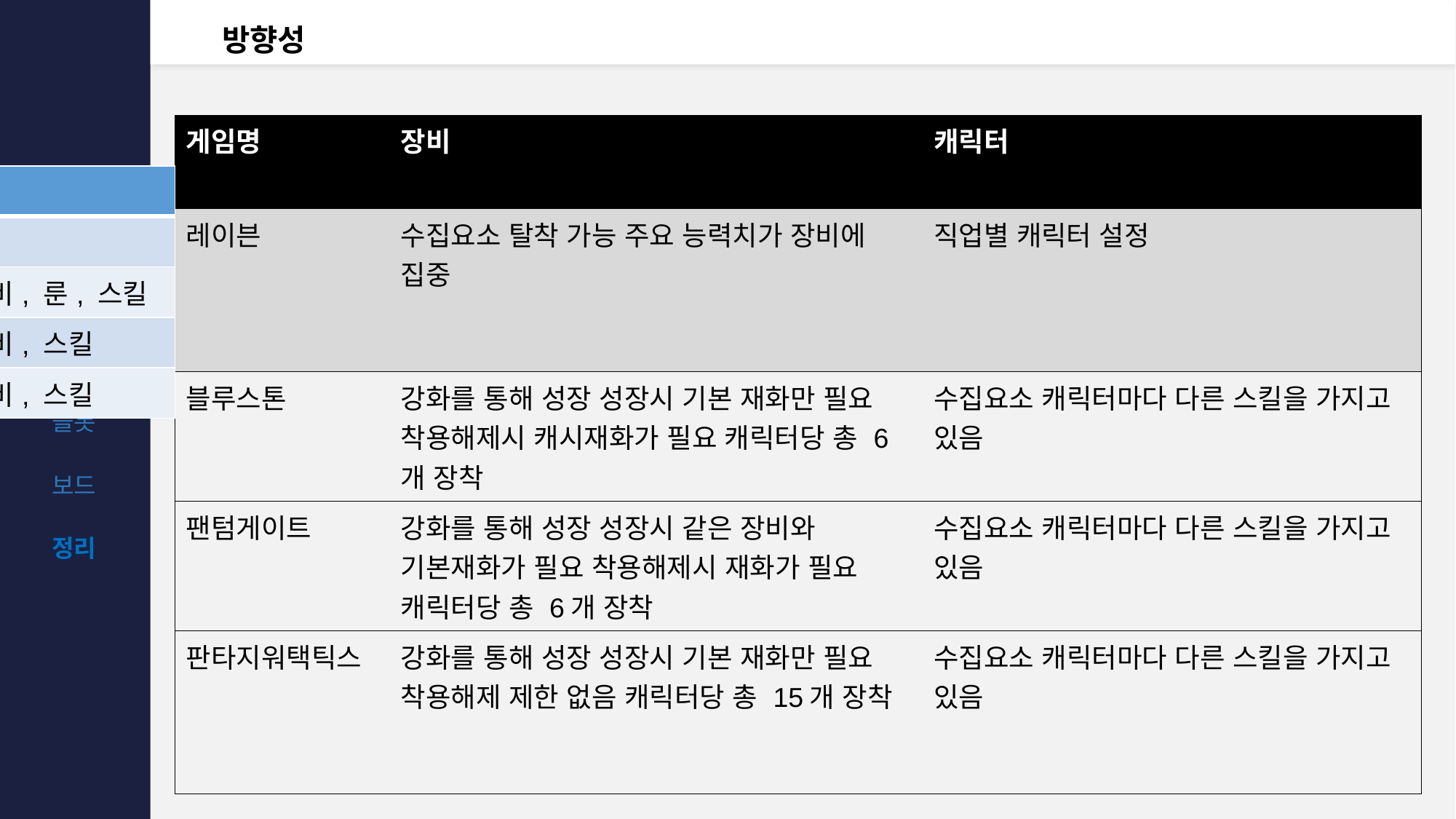

# 방향성
| 게임명 | 장비 | 캐릭터 |
| --- | --- | --- |
| 레이븐 | 수집요소 탈착 가능 주요 능력치가 장비에 집중 | 직업별 캐릭터 설정 |
| 블루스톤 | 강화를 통해 성장 성장시 기본 재화만 필요 착용해제시 캐시재화가 필요 캐릭터당 총 6개 장착 | 수집요소 캐릭터마다 다른 스킬을 가지고 있음 |
| 팬텀게이트 | 강화를 통해 성장 성장시 같은 장비와 기본재화가 필요 착용해제시 재화가 필요 캐릭터당 총 6개 장착 | 수집요소 캐릭터마다 다른 스킬을 가지고 있음 |
| 판타지워택틱스 | 강화를 통해 성장 성장시 기본 재화만 필요 착용해제 제한 없음 캐릭터당 총 15개 장착 | 수집요소 캐릭터마다 다른 스킬을 가지고 있음 |
| 게임명 | 수집요소 | 성장요소 |
| --- | --- | --- |
| 레이븐 | 장비 | 장비, 직업 |
| 블루스톤 | 캐릭터 | 캐릭터, 장비, 룬, 스킬 |
| 팬텀게이트 | 캐릭터 | 캐릭터, 장비, 스킬 |
| 판타지워택틱스 | 캐릭터 | 캐릭터, 장비, 스킬 |